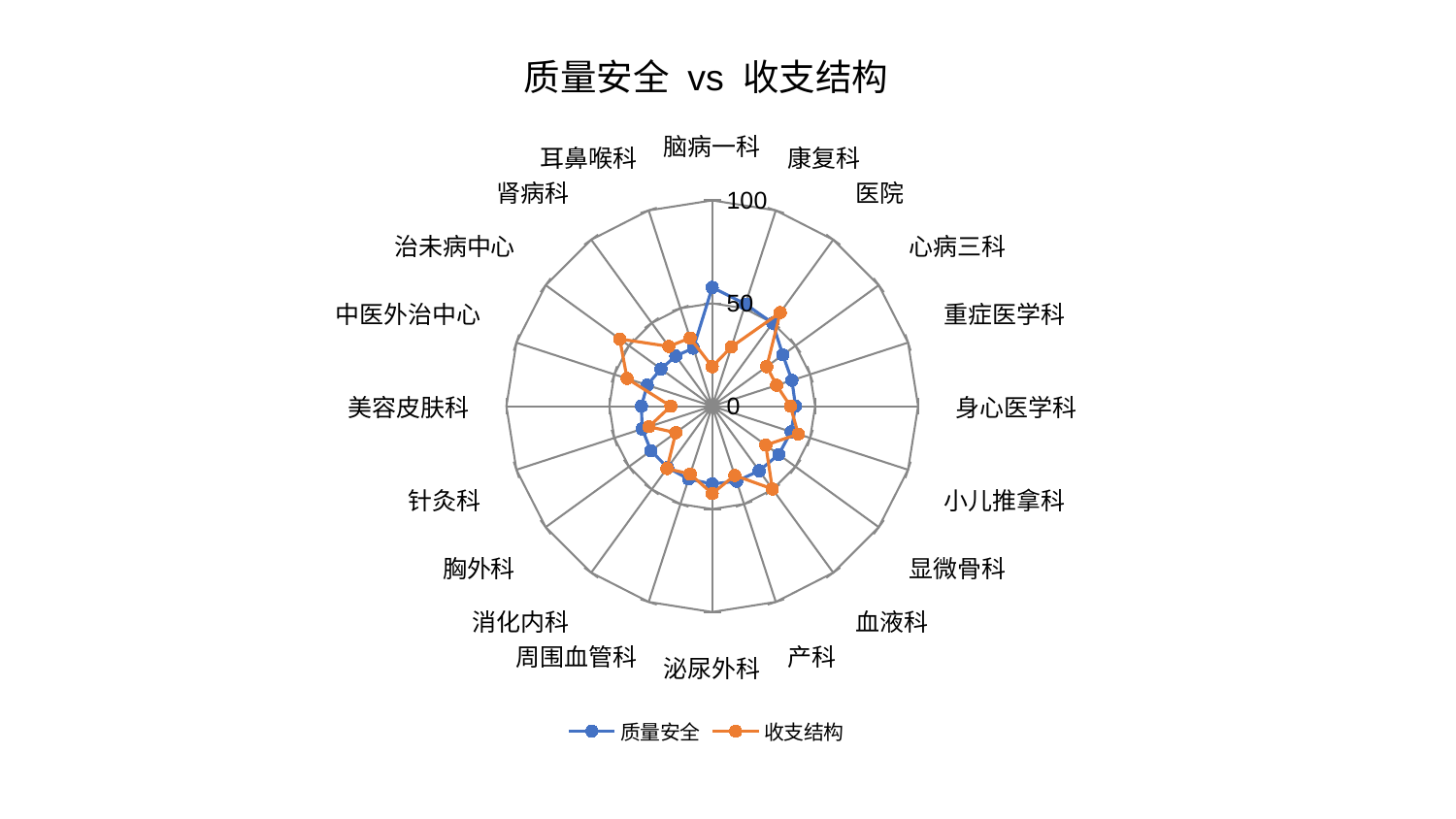

### Chart: 质量安全 vs 收支结构

| Category | 质量安全 | 收支结构 |
|---|---|---|
| 脑病一科 | 57.71013197851139 | 19.182625112622386 |
| 康复科 | 52.164851349486796 | 30.338093230747408 |
| 医院 | 49.92987611387931 | 56.24436179971337 |
| 心病三科 | 42.395273362357734 | 32.72811398874907 |
| 重症医学科 | 40.697185534923634 | 32.88619240849597 |
| 身心医学科 | 40.46371799532683 | 37.99518134590964 |
| 小儿推拿科 | 40.27424241058168 | 43.91111629974618 |
| 显微骨科 | 39.94199878017633 | 32.16150285632823 |
| 血液科 | 38.79080087505413 | 49.723882049658634 |
| 产科 | 38.34965613311685 | 35.38436981269748 |
| 泌尿外科 | 37.780727646406675 | 42.46374406257763 |
| 周围血管科 | 37.25063526495556 | 34.690766191280844 |
| 消化内科 | 36.91602864122024 | 37.44063292969447 |
| 胸外科 | 36.81965696060858 | 21.898313544573302 |
| 针灸科 | 35.795859582776814 | 32.31677318594211 |
| 美容皮肤科 | 34.41180579794376 | 20.13180785929355 |
| 中医外治中心 | 33.20863763426998 | 43.483067166024476 |
| 治未病中心 | 30.790808006644777 | 55.5594107455046 |
| 肾病科 | 30.15050375530391 | 35.90927162038143 |
| 耳鼻喉科 | 29.65828656214915 | 34.85235517283965 |
19